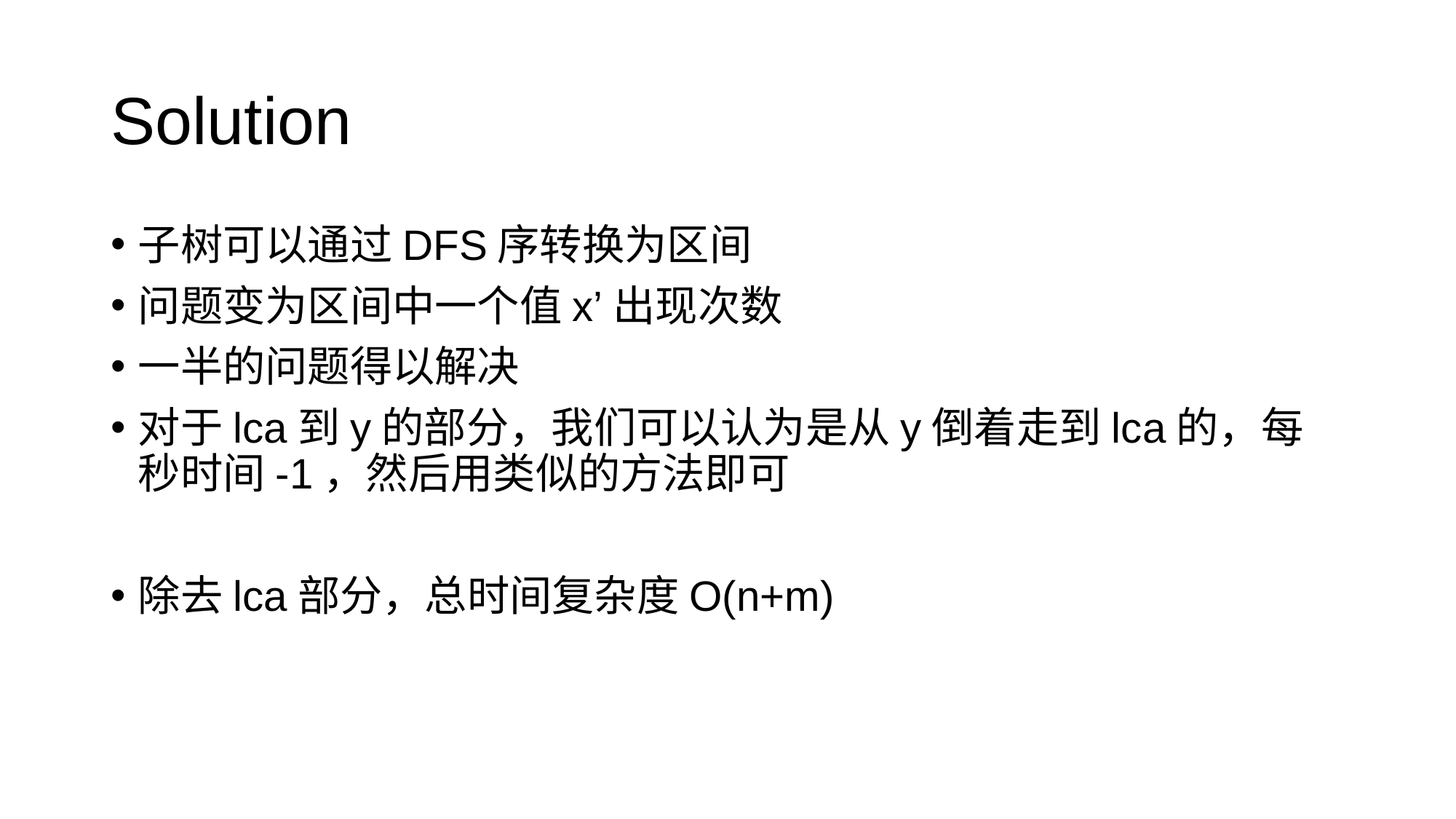

# Solution
子树可以通过DFS序转换为区间
问题变为区间中一个值x’出现次数
一半的问题得以解决
对于lca到y的部分，我们可以认为是从y倒着走到lca的，每秒时间-1，然后用类似的方法即可

除去lca部分，总时间复杂度O(n+m)